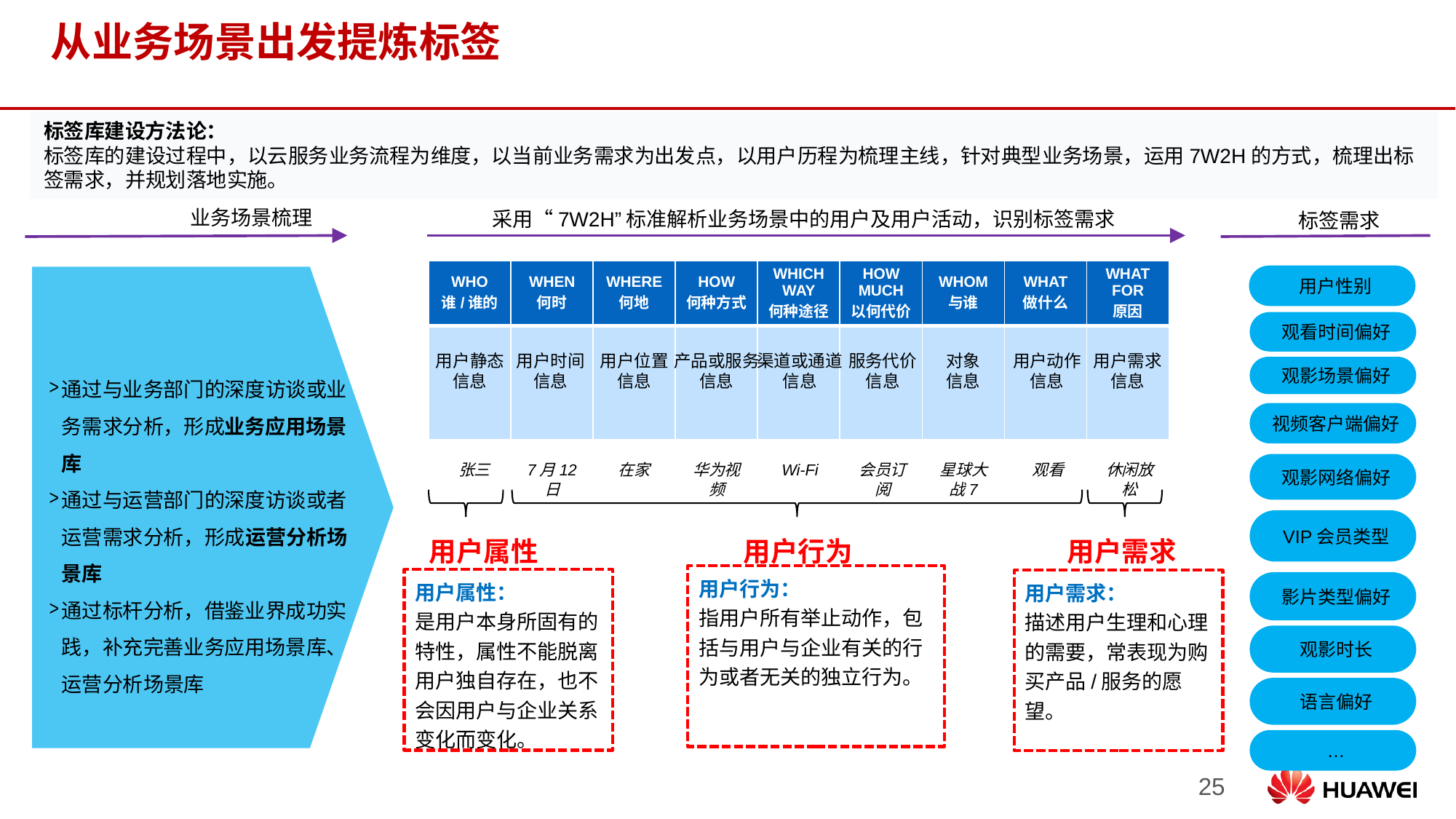

# 从业务场景出发提炼标签
标签库建设方法论：
标签库的建设过程中，以云服务业务流程为维度，以当前业务需求为出发点，以用户历程为梳理主线，针对典型业务场景，运用7W2H的方式，梳理出标签需求，并规划落地实施。
业务场景梳理
采用“7W2H”标准解析业务场景中的用户及用户活动，识别标签需求
标签需求

| WHO 谁/谁的 | WHEN 何时 | WHERE 何地 | HOW 何种方式 | WHICH WAY 何种途径 | HOW MUCH 以何代价 | WHOM 与谁 | WHAT 做什么 | WHAT FOR 原因 |
| --- | --- | --- | --- | --- | --- | --- | --- | --- |
|  |  |  |  |  |  |  |  |  |
用户性别

观看时间偏好
产品或服务
信息
渠道或通道
信息
用户静态
信息
用户时间
信息
用户位置
信息
服务代价
信息
用户动作
信息
用户需求
信息
对象
信息
观影场景偏好
通过与业务部门的深度访谈或业务需求分析，形成业务应用场景库
通过与运营部门的深度访谈或者运营需求分析，形成运营分析场景库
通过标杆分析，借鉴业界成功实践，补充完善业务应用场景库、运营分析场景库
视频客户端偏好
观影网络偏好
张三
7月12日
在家
华为视频
Wi-Fi
会员订阅
星球大战7
观看
休闲放松

VIP会员类型
用户属性
用户行为
用户需求
用户行为：
指用户所有举止动作，包括与用户与企业有关的行为或者无关的独立行为。
用户属性：
是用户本身所固有的特性，属性不能脱离用户独自存在，也不会因用户与企业关系变化而变化。
用户需求：
描述用户生理和心理的需要，常表现为购买产品/服务的愿望。

影片类型偏好
观影时长
语言偏好
…